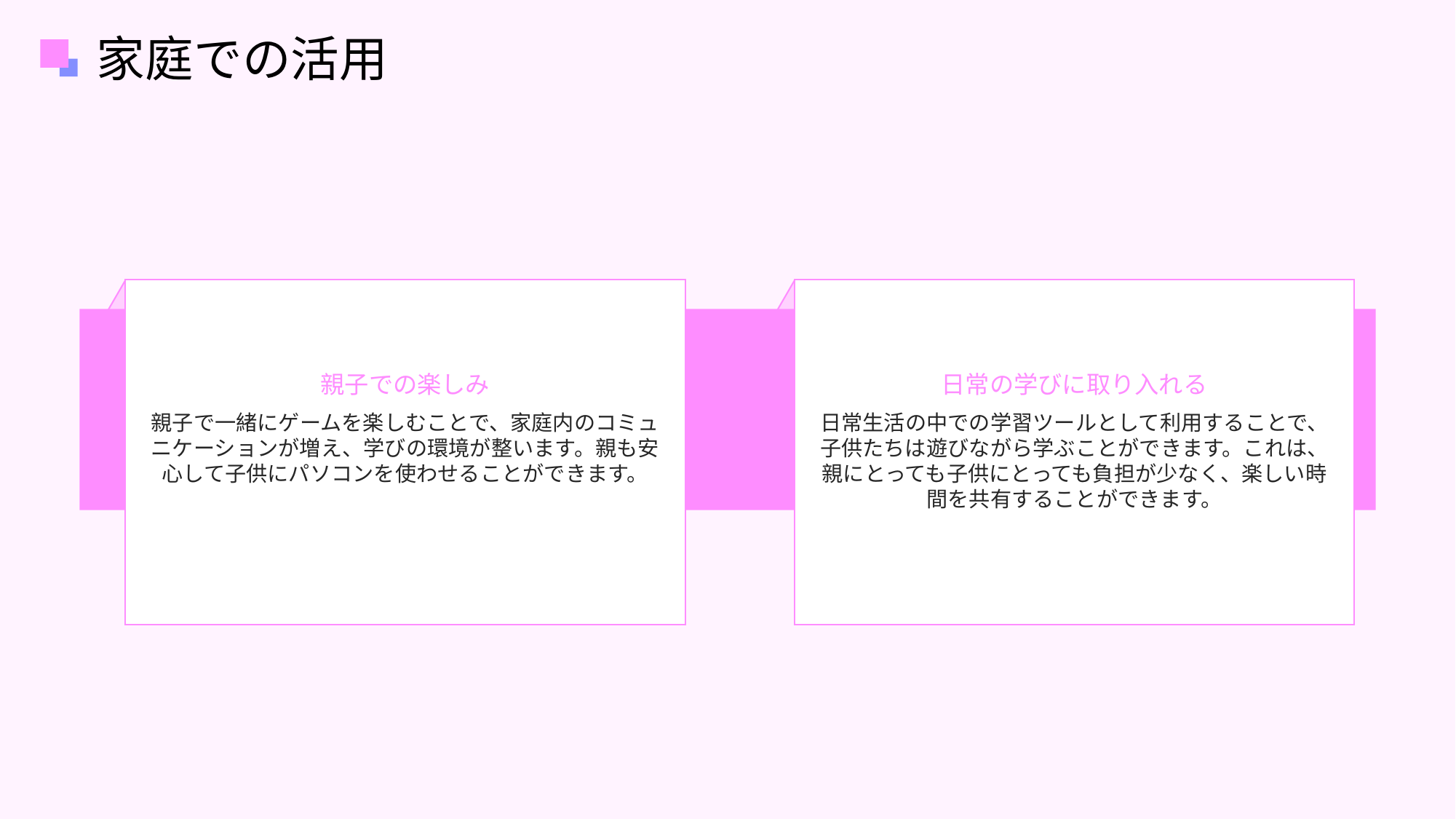

家庭での活用

親子での楽しみ
日常の学びに取り入れる
親子で一緒にゲームを楽しむことで、家庭内のコミュニケーションが増え、学びの環境が整います。親も安心して子供にパソコンを使わせることができます。
日常生活の中での学習ツールとして利用することで、子供たちは遊びながら学ぶことができます。これは、親にとっても子供にとっても負担が少なく、楽しい時間を共有することができます。